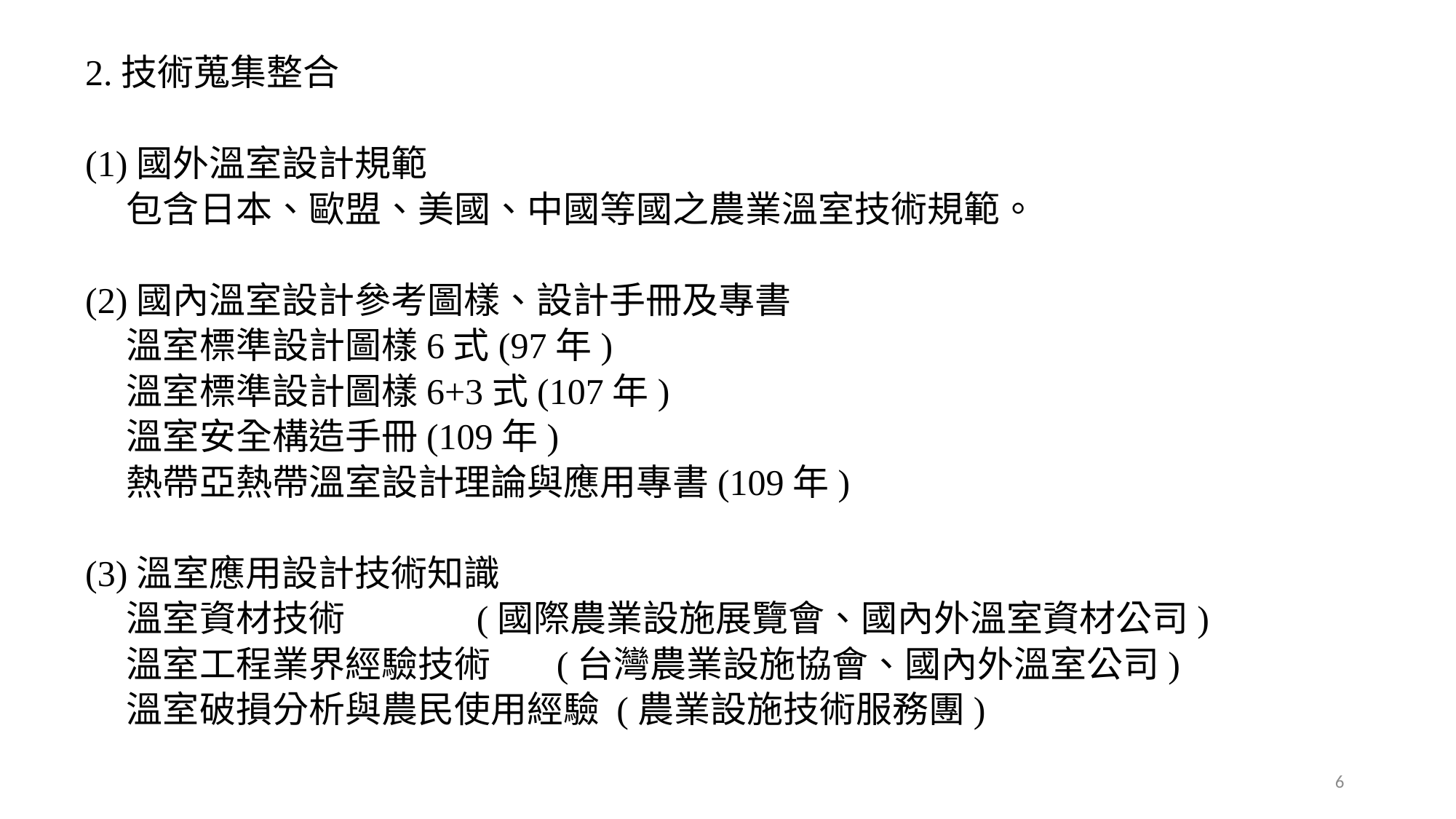

2.技術蒐集整合

(1)國外溫室設計規範
    包含日本、歐盟、美國、中國等國之農業溫室技術規範。

(2)國內溫室設計參考圖樣、設計手冊及專書
    溫室標準設計圖樣6式(97年)
    溫室標準設計圖樣6+3式(107年)
    溫室安全構造手冊(109年)
    熱帶亞熱帶溫室設計理論與應用專書(109年)

(3)溫室應用設計技術知識
    溫室資材技術               (國際農業設施展覽會、國內外溫室資材公司)
    溫室工程業界經驗技術       (台灣農業設施協會、國內外溫室公司)
    溫室破損分析與農民使用經驗 (農業設施技術服務團)

6